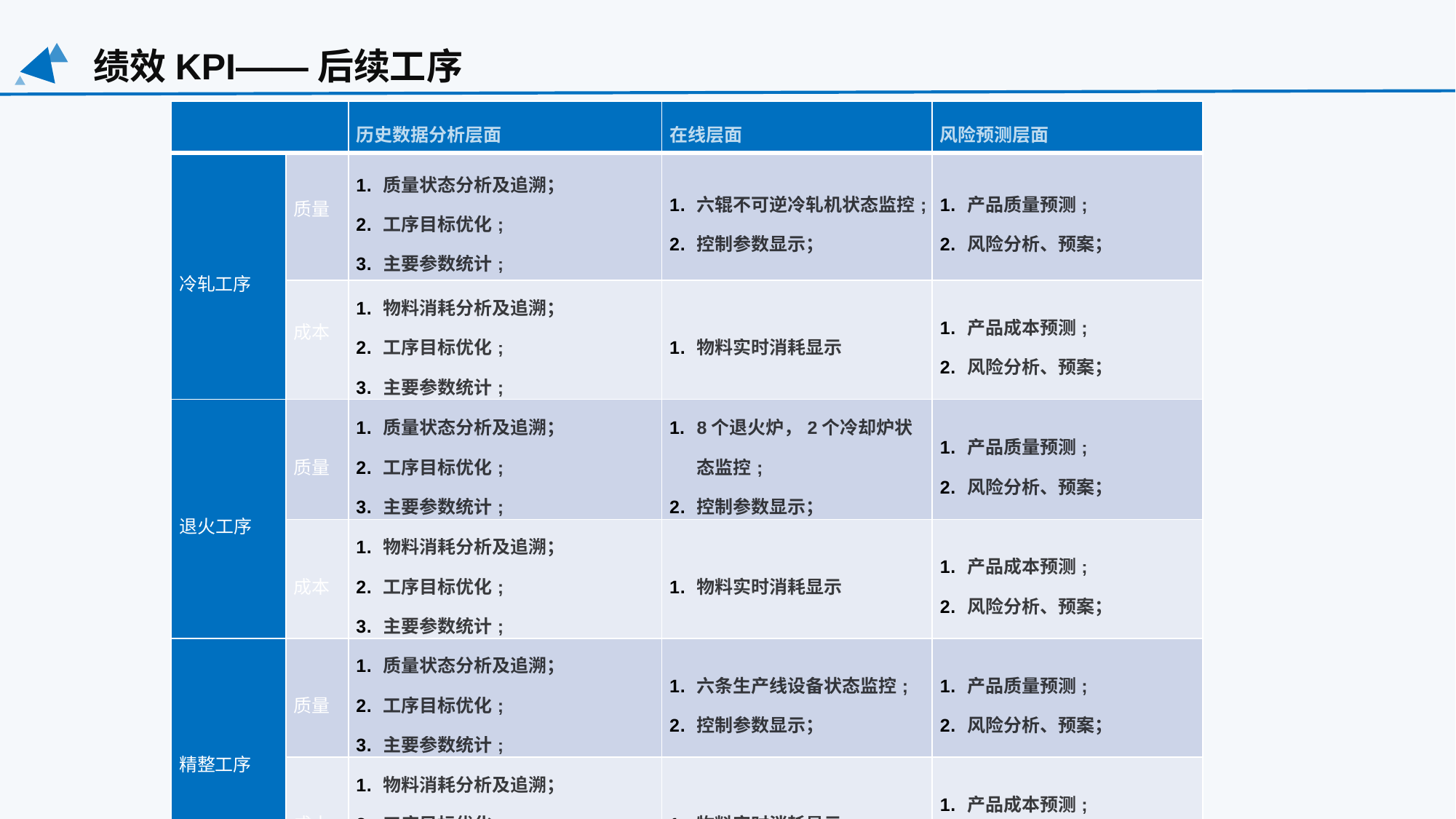

绩效KPI——后续工序

|  |  | 历史数据分析层面 | 在线层面 | 风险预测层面 |
| --- | --- | --- | --- | --- |
| 冷轧工序 | 质量 | 质量状态分析及追溯； 工序目标优化; 主要参数统计; | 六辊不可逆冷轧机状态监控; 控制参数显示； | 产品质量预测; 风险分析、预案； |
|  | 成本 | 物料消耗分析及追溯； 工序目标优化; 主要参数统计; | 物料实时消耗显示 | 产品成本预测; 风险分析、预案； |
| 退火工序 | 质量 | 质量状态分析及追溯； 工序目标优化; 主要参数统计; | 8个退火炉，2个冷却炉状态监控; 控制参数显示； | 产品质量预测; 风险分析、预案； |
|  | 成本 | 物料消耗分析及追溯； 工序目标优化; 主要参数统计; | 物料实时消耗显示 | 产品成本预测; 风险分析、预案； |
| 精整工序 | 质量 | 质量状态分析及追溯； 工序目标优化; 主要参数统计; | 六条生产线设备状态监控; 控制参数显示； | 产品质量预测; 风险分析、预案； |
|  | 成本 | 物料消耗分析及追溯； 工序目标优化; 主要参数统计; | 物料实时消耗显示 | 产品成本预测; 风险分析、预案； |